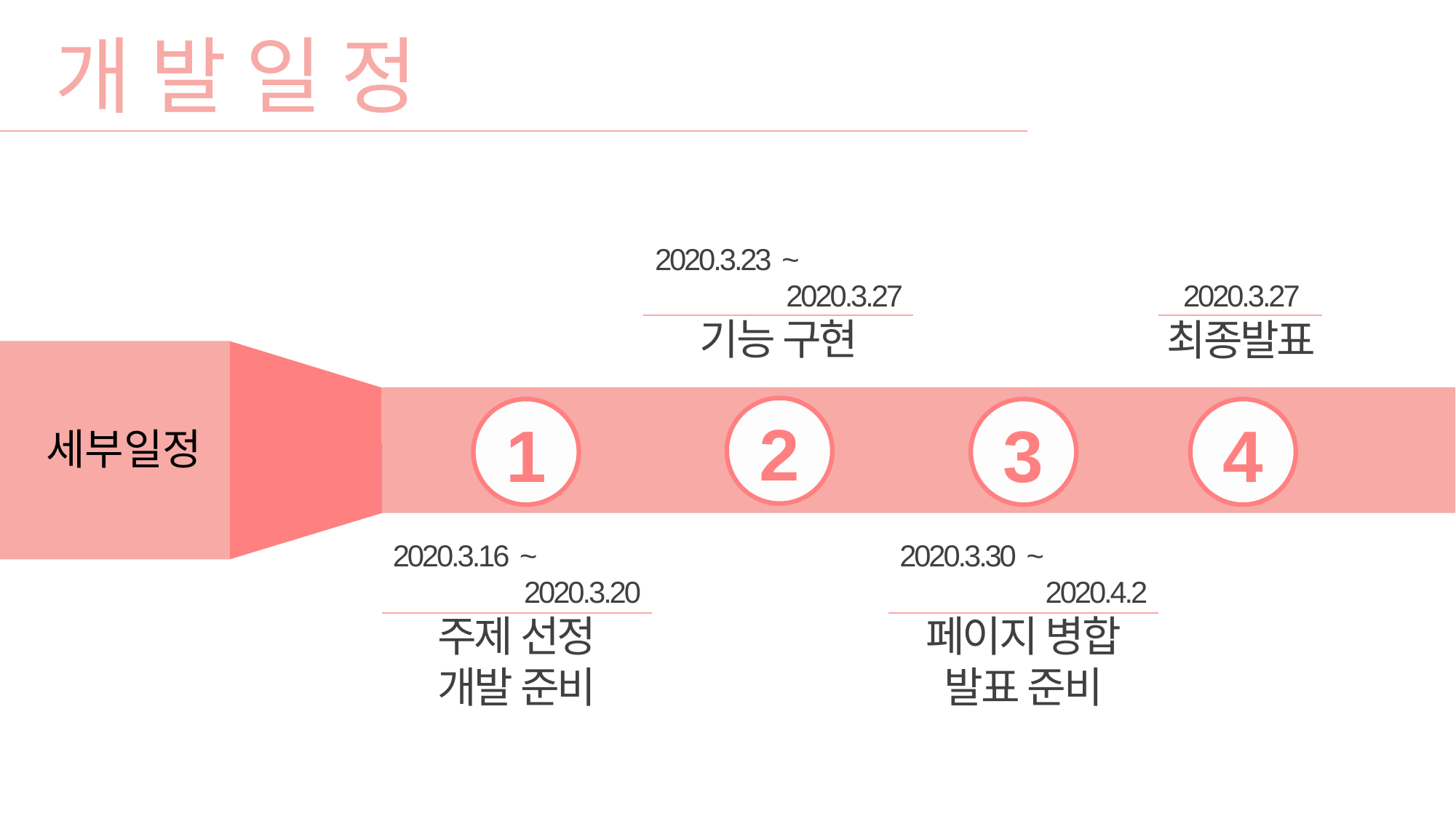

개 발 일 정
2020.3.23  ~
2020.3.27
기능 구현
2020.3.27
최종발표

2

1

3

4
세부일정
2020.3.16  ~
2020.3.20
주제 선정
개발 준비
2020.3.30  ~
2020.4.2
페이지 병합
발표 준비